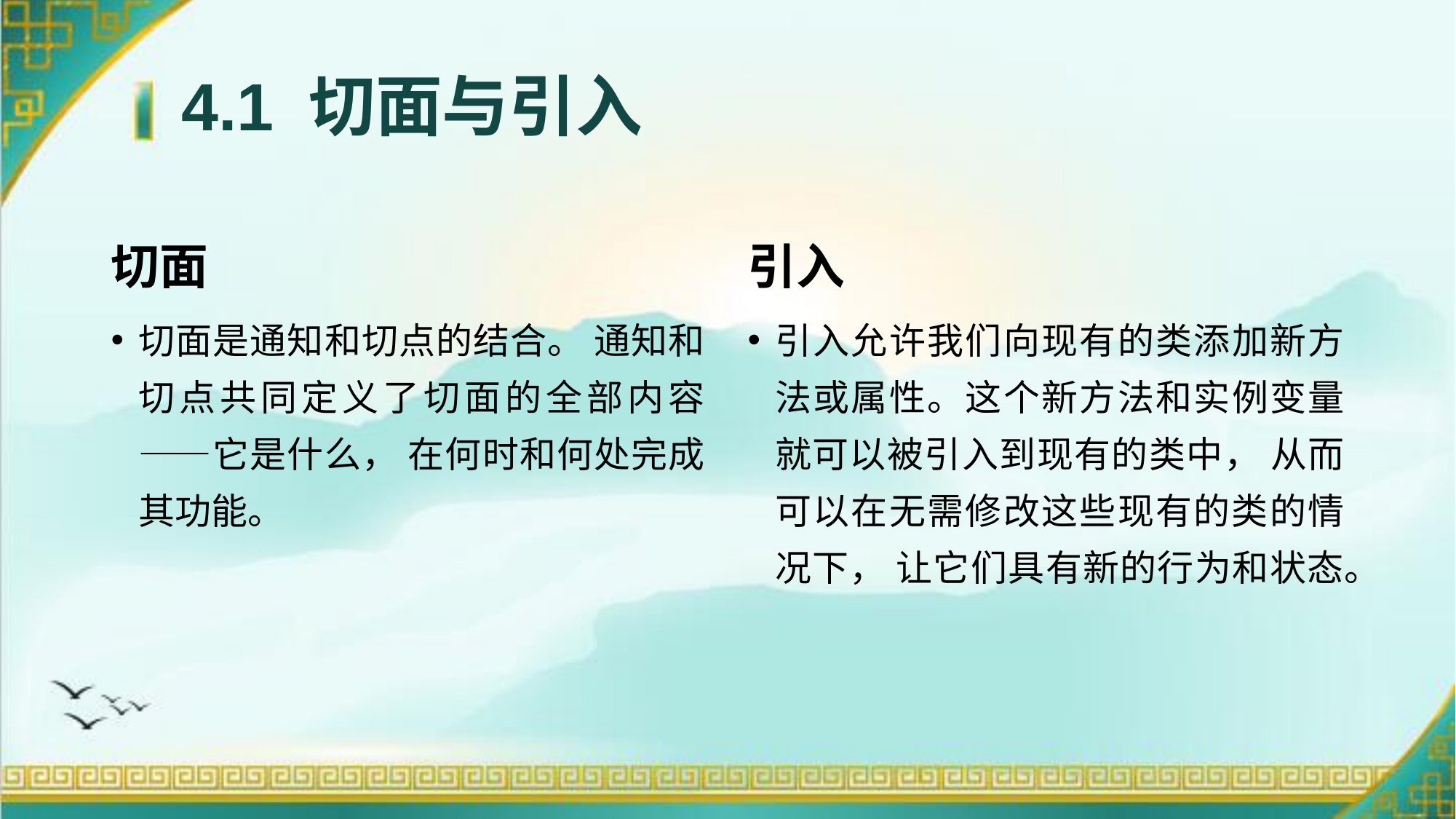

# 4.1 切面与引入
切面
引入
切面是通知和切点的结合。 通知和切点共同定义了切面的全部内容——它是什么， 在何时和何处完成其功能。
引入允许我们向现有的类添加新方法或属性。这个新方法和实例变量就可以被引入到现有的类中， 从而可以在无需修改这些现有的类的情况下， 让它们具有新的行为和状态。